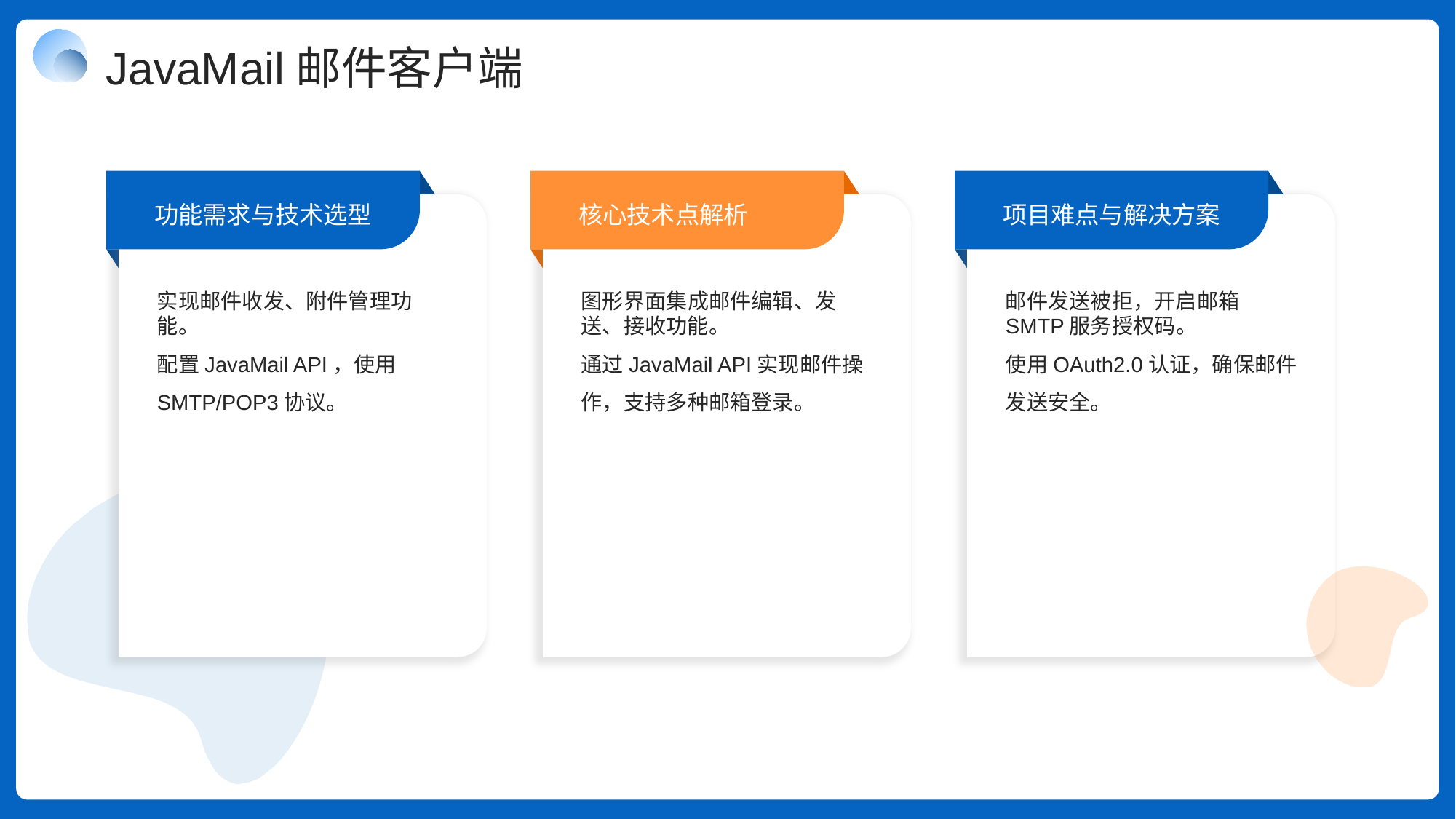

JavaMail邮件客户端

功能需求与技术选型

核心技术点解析

项目难点与解决方案

实现邮件收发、附件管理功能。
配置JavaMail API，使用SMTP/POP3协议。
图形界面集成邮件编辑、发送、接收功能。
通过JavaMail API实现邮件操作，支持多种邮箱登录。
邮件发送被拒，开启邮箱SMTP服务授权码。
使用OAuth2.0认证，确保邮件发送安全。